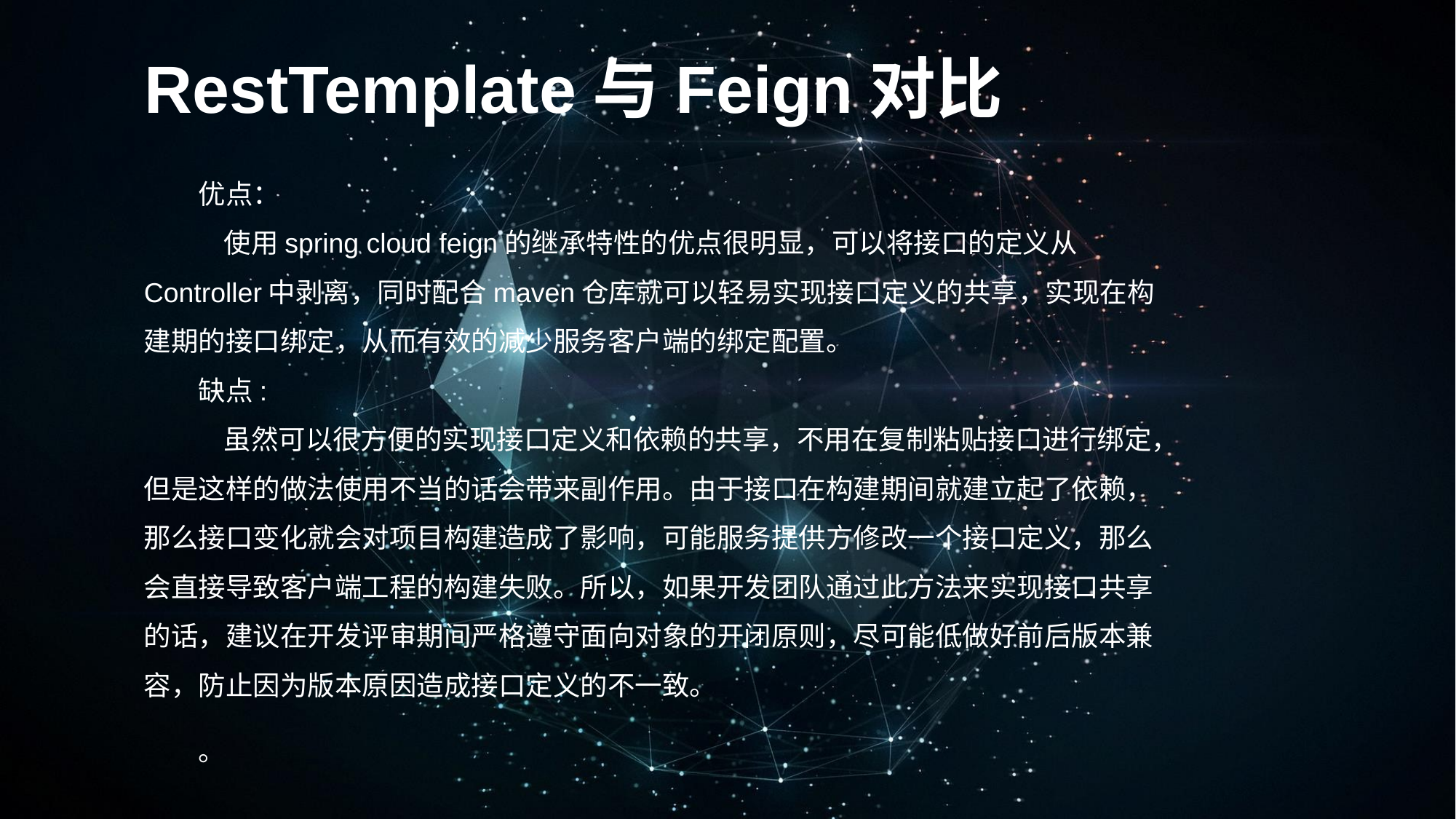

RestTemplate与Feign对比
优点：
   使用spring cloud feign的继承特性的优点很明显，可以将接口的定义从Controller中剥离，同时配合maven仓库就可以轻易实现接口定义的共享，实现在构建期的接口绑定，从而有效的减少服务客户端的绑定配置。
缺点:
   虽然可以很方便的实现接口定义和依赖的共享，不用在复制粘贴接口进行绑定，但是这样的做法使用不当的话会带来副作用。由于接口在构建期间就建立起了依赖，那么接口变化就会对项目构建造成了影响，可能服务提供方修改一个接口定义，那么会直接导致客户端工程的构建失败。所以，如果开发团队通过此方法来实现接口共享的话，建议在开发评审期间严格遵守面向对象的开闭原则，尽可能低做好前后版本兼容，防止因为版本原因造成接口定义的不一致。

。